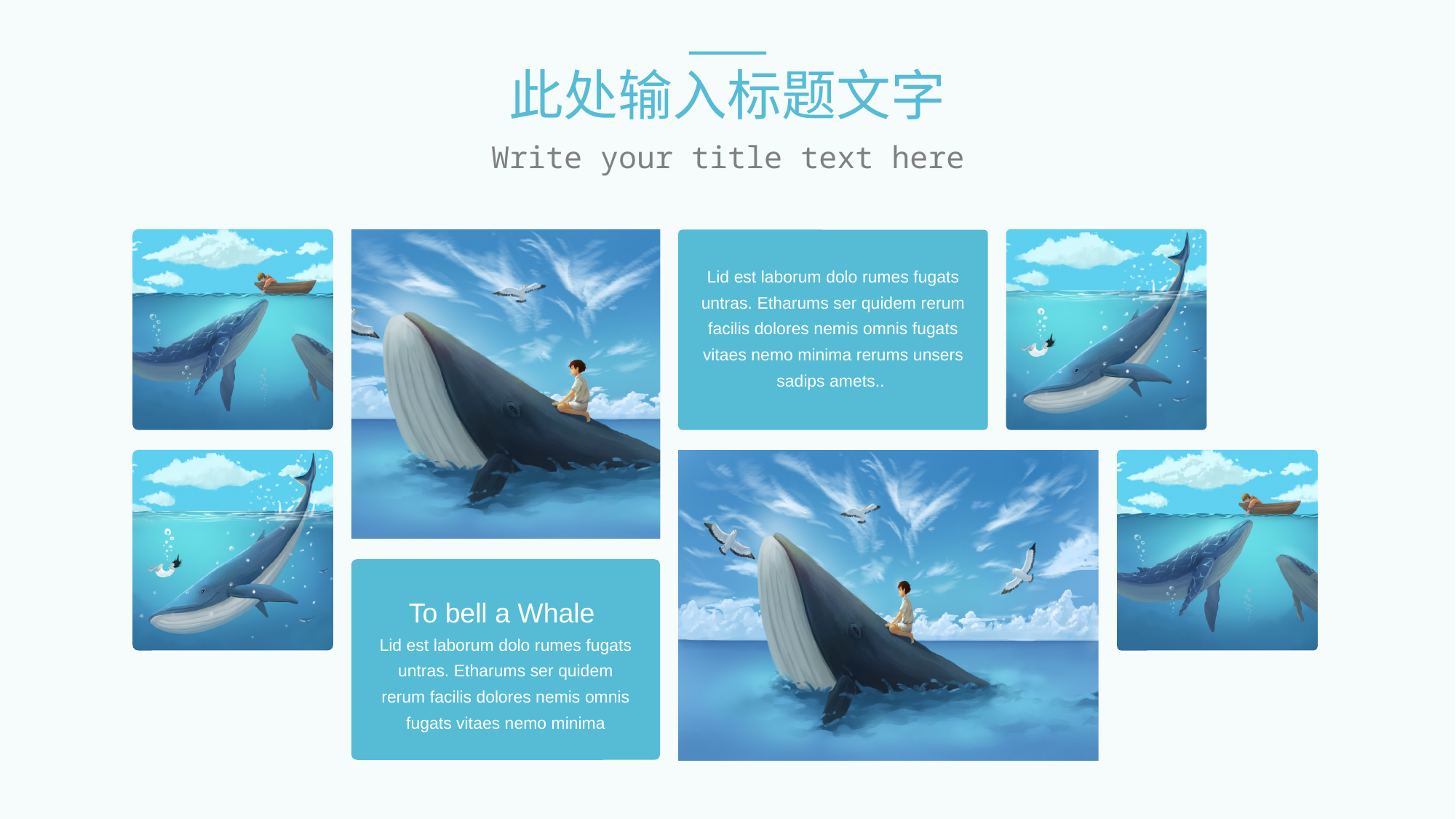

此处输入标题文字
Write your title text here

Lid est laborum dolo rumes fugats untras. Etharums ser quidem rerum facilis dolores nemis omnis fugats vitaes nemo minima rerums unsers sadips amets..

To bell a Whale
Lid est laborum dolo rumes fugats untras. Etharums ser quidem rerum facilis dolores nemis omnis fugats vitaes nemo minima